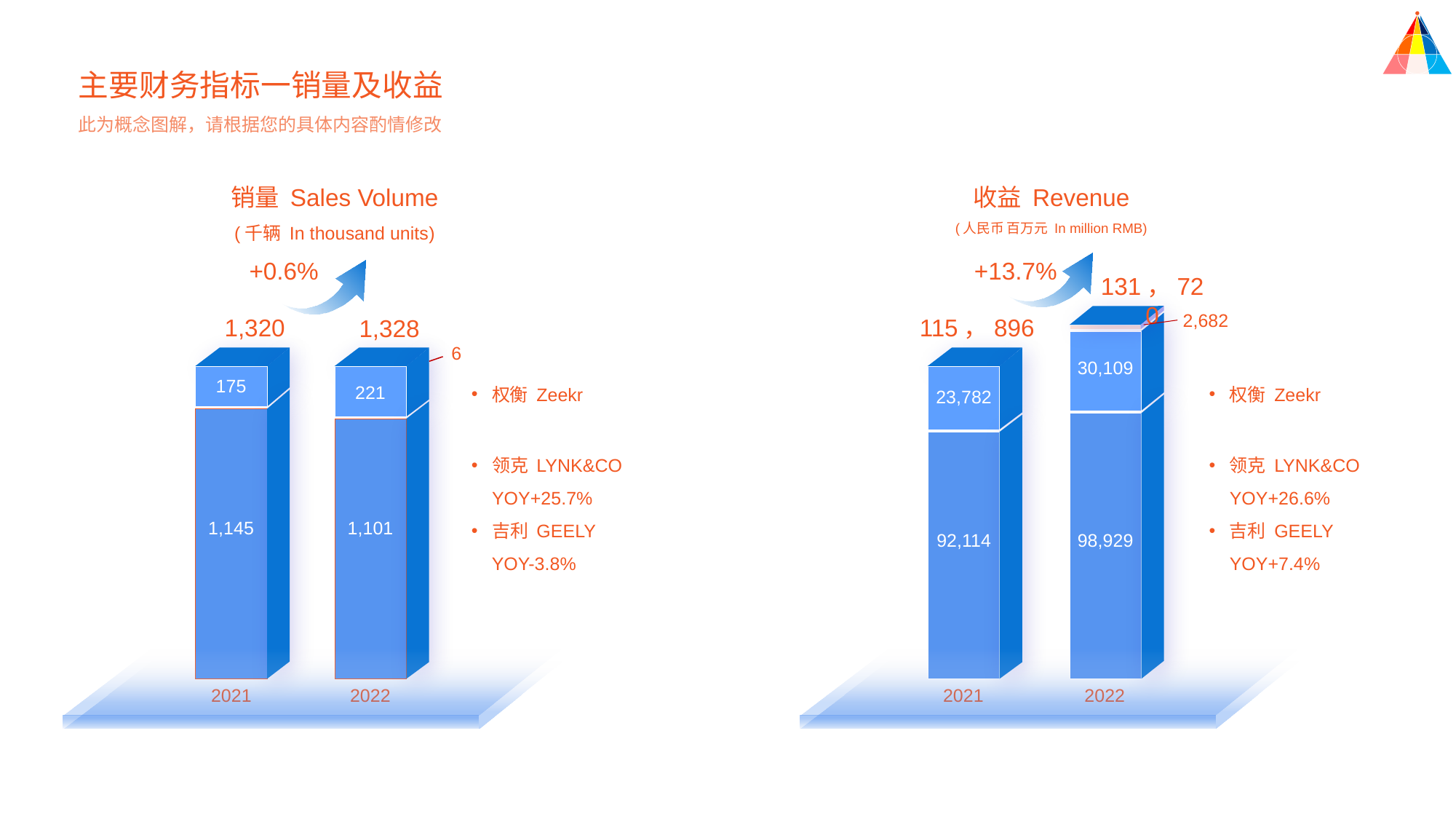

主要财务指标一销量及收益
此为概念图解，请根据您的具体内容酌情修改
销量 Sales Volume
(千辆 In thousand units)
收益 Revenue
(人民币 百万元 In million RMB)
+0.6%
+13.7%

131，720
2,682

1,320
115，896
1,328

6

30,109

175
221
权衡 Zeekr
权衡 Zeekr
23,782

领克 LYNK&CO YOY+25.7%
吉利 GEELY
    YOY-3.8%
领克 LYNK&CO YOY+26.6%
吉利 GEELY
    YOY+7.4%
1,145
1,101
92,114
98,929

2021
2022
2021
2022